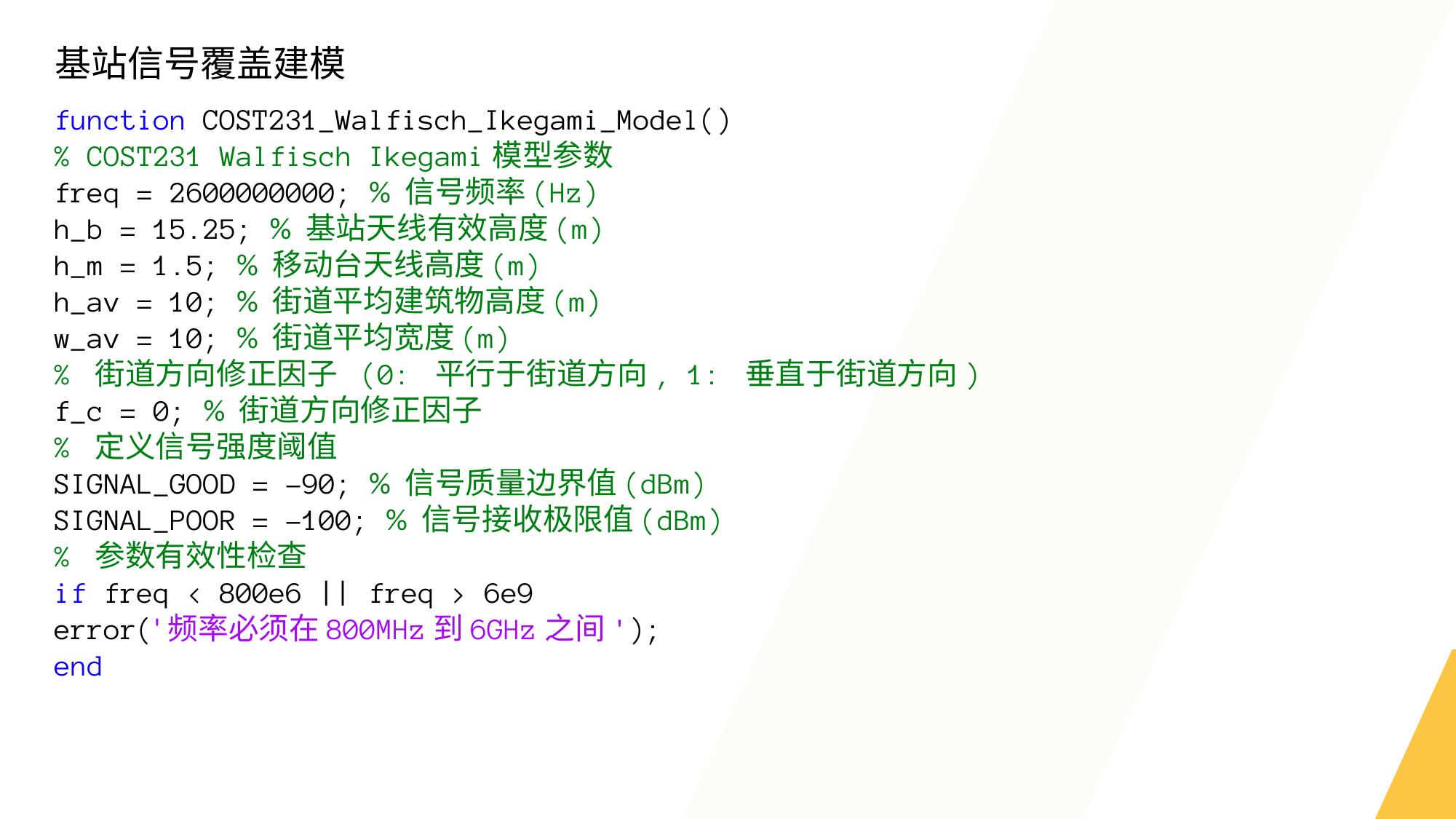

基站信号覆盖建模

function COST231_Walfisch_Ikegami_Model()
% COST231 Walfisch Ikegami模型参数
freq = 2600000000; % 信号频率(Hz)
h_b = 15.25; % 基站天线有效高度(m)
h_m = 1.5; % 移动台天线高度(m)
h_av = 10; % 街道平均建筑物高度(m)
w_av = 10; % 街道平均宽度(m)
% 街道方向修正因子 (0: 平行于街道方向, 1: 垂直于街道方向)
f_c = 0; % 街道方向修正因子
% 定义信号强度阈值
SIGNAL_GOOD = -90; % 信号质量边界值(dBm)
SIGNAL_POOR = -100; % 信号接收极限值(dBm)
% 参数有效性检查
if freq < 800e6 || freq > 6e9
error('频率必须在800MHz到6GHz之间');
end